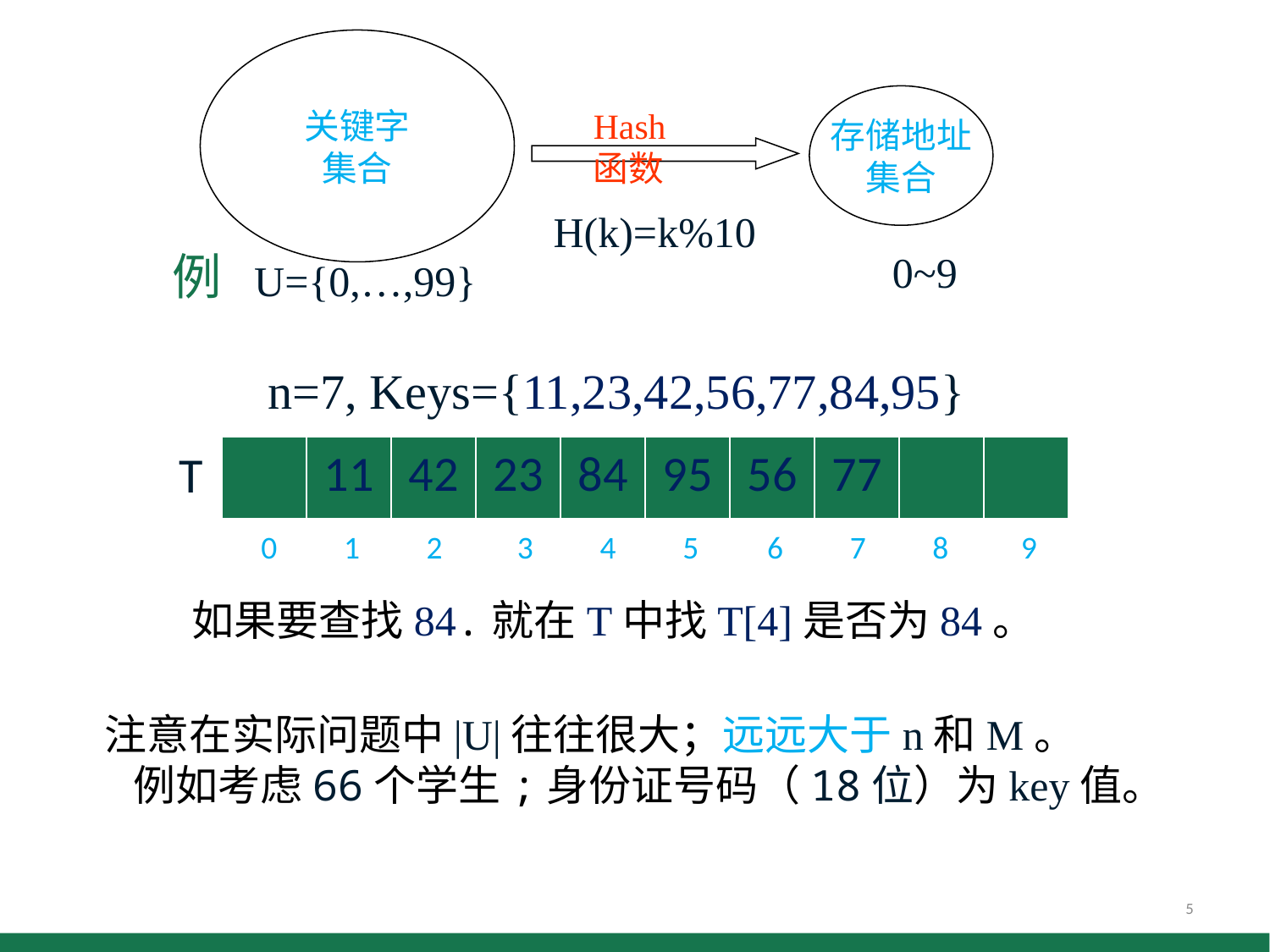

关键字
集合
存储地址
集合
Hash
函数

H(k)=k%10
例
0~9
U={0,…,99}
n=7, Keys={11,23,42,56,77,84,95}
|  | 11 | 42 | 23 | 84 | 95 | 56 | 77 |  |  |
| --- | --- | --- | --- | --- | --- | --- | --- | --- | --- |
T
0
1
2
3
4
5
6
7
8
9
如果要查找84.就在T中找T[4]是否为84。
注意在实际问题中|U|往往很大；远远大于n和M。
   例如考虑66个学生;身份证号码（18位）为key值。
5